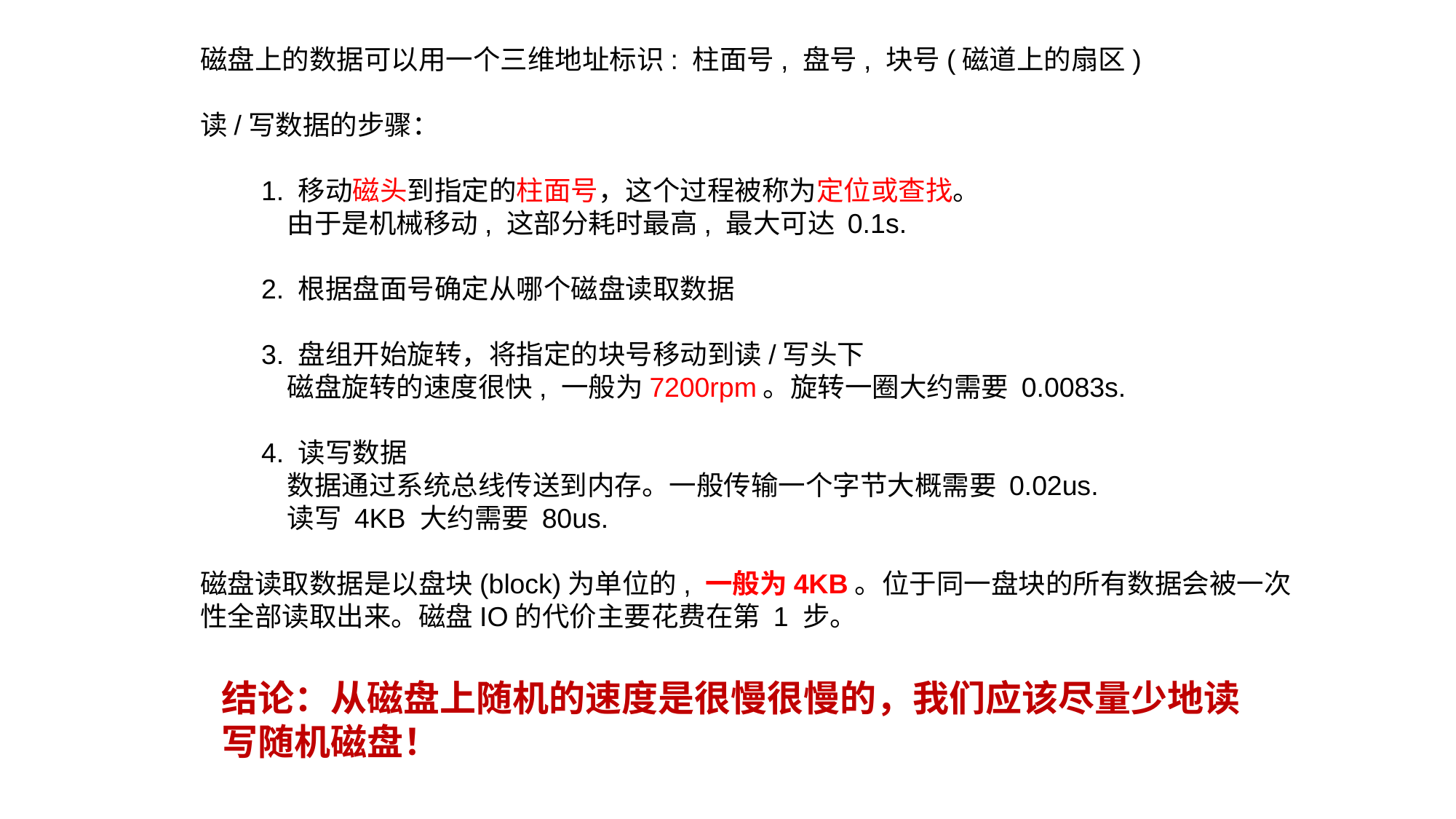

磁盘上的数据可以用一个三维地址标识: 柱面号, 盘号, 块号(磁道上的扇区)

读/写数据的步骤：

        1. 移动磁头到指定的柱面号，这个过程被称为定位或查找。
             由于是机械移动, 这部分耗时最高, 最大可达 0.1s.

        2. 根据盘面号确定从哪个磁盘读取数据

        3. 盘组开始旋转，将指定的块号移动到读/写头下
             磁盘旋转的速度很快, 一般为7200rpm。旋转一圈大约需要 0.0083s.

        4. 读写数据
             数据通过系统总线传送到内存。一般传输一个字节大概需要 0.02us.
             读写 4KB 大约需要 80us.

磁盘读取数据是以盘块(block)为单位的, 一般为4KB。位于同一盘块的所有数据会被一次性全部读取出来。磁盘IO的代价主要花费在第 1 步。
结论：从磁盘上随机的速度是很慢很慢的，我们应该尽量少地读写随机磁盘！